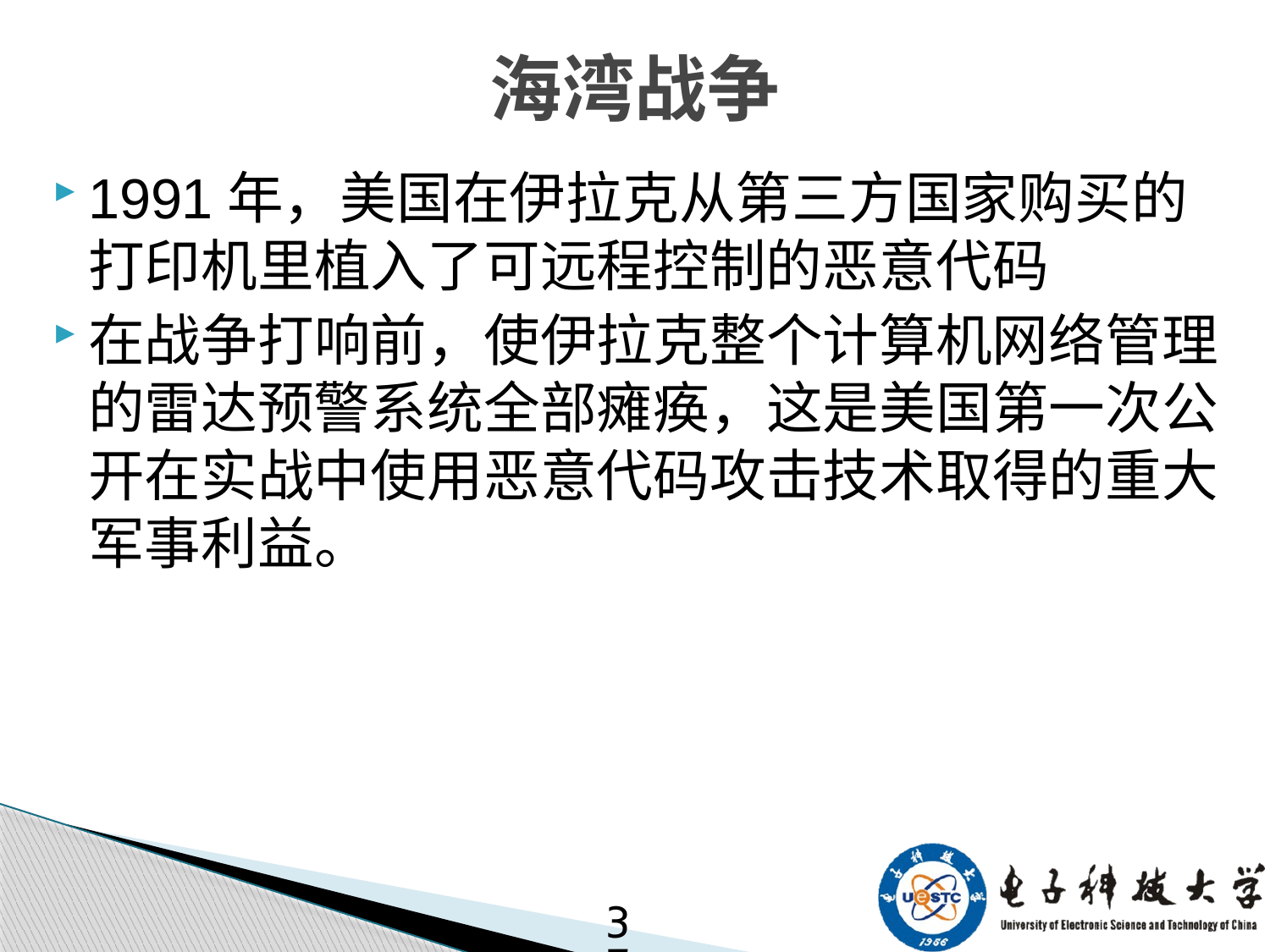

# 海湾战争
1991年，美国在伊拉克从第三方国家购买的打印机里植入了可远程控制的恶意代码
在战争打响前，使伊拉克整个计算机网络管理的雷达预警系统全部瘫痪，这是美国第一次公开在实战中使用恶意代码攻击技术取得的重大军事利益。
37